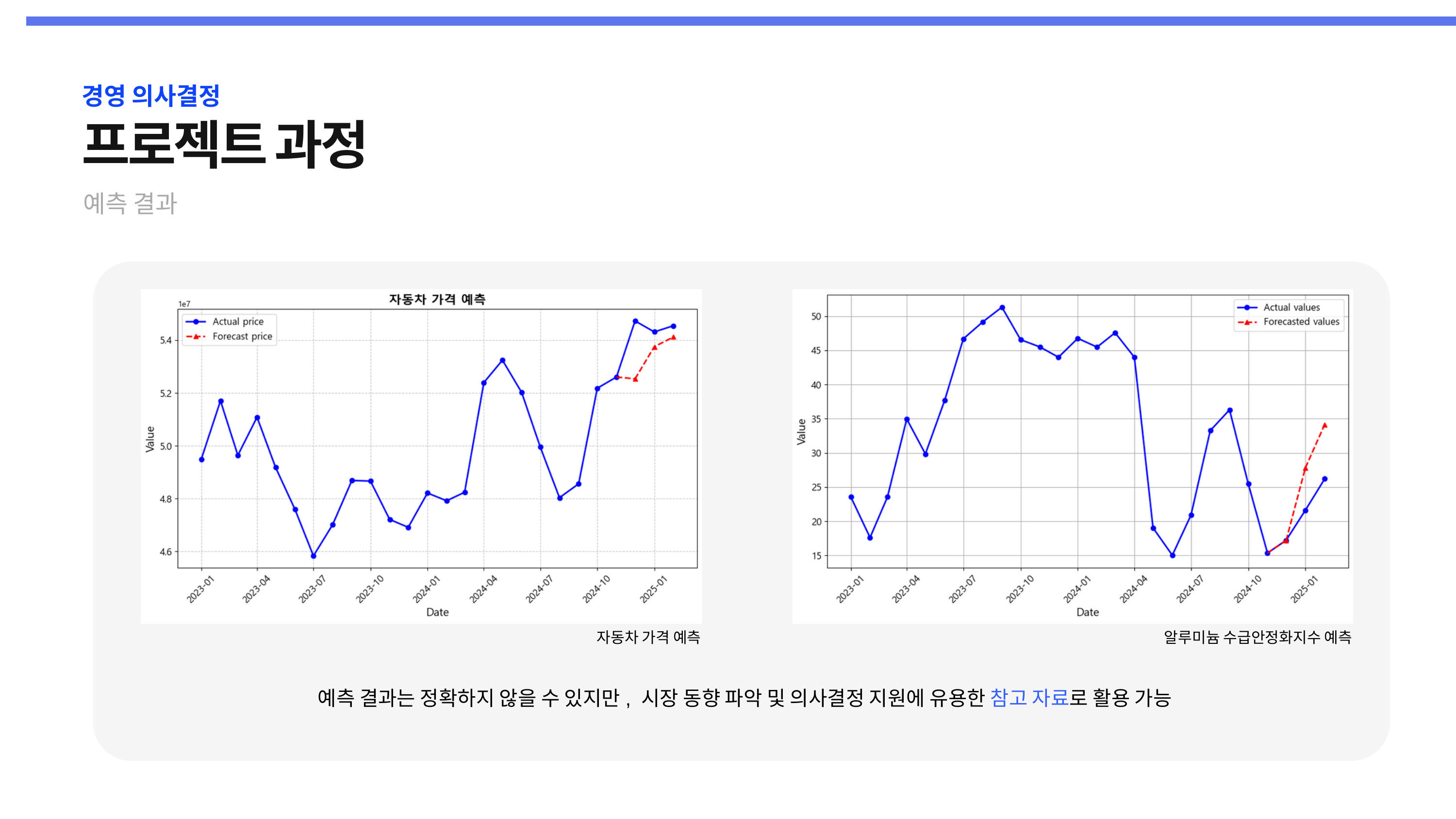

경영 의사결정

프로젝트 과정

예측 결과

자동차 가격 예측

알루미늄 수급안정화지수 예측

예측 결과는 정확하지 않을 수 있지만, 시장 동향 파악 및 의사결정 지원에 유용한 참고 자료로 활용 가능